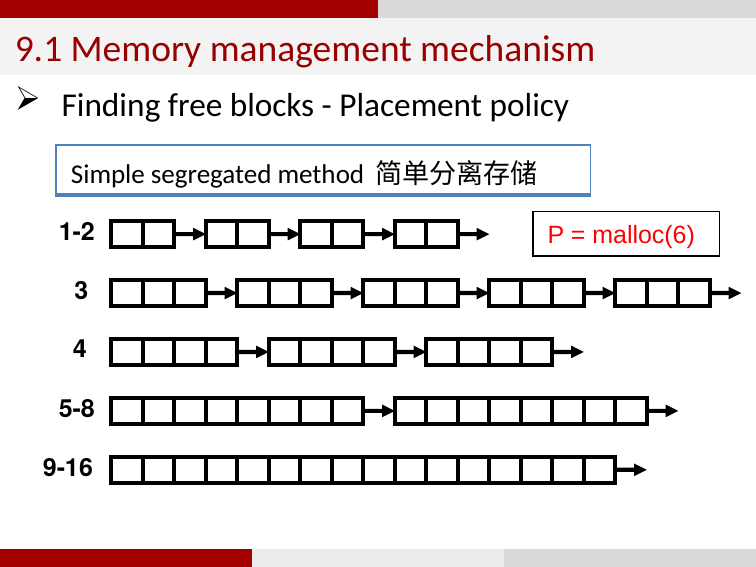

9.1 Memory management mechanism
Finding free blocks - Placement policy
Segregated Fit 分离适配

| Simple segregated method 简单分离存储 |
| --- |

1-2

3

4

5-8

9-16

P = malloc(6)

39